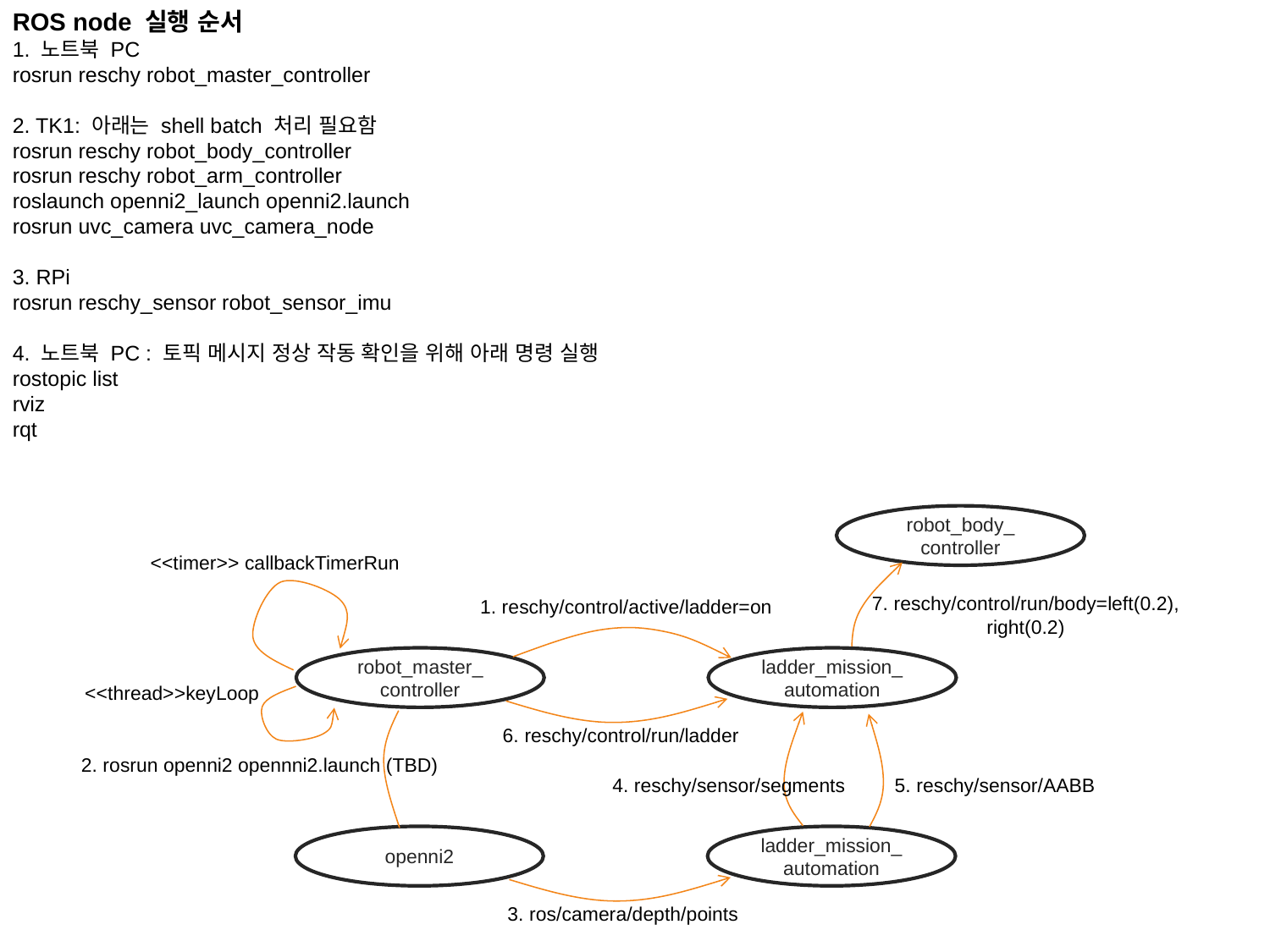

ROS node 실행 순서
1. 노트북 PC
rosrun reschy robot_master_controller

2. TK1: 아래는 shell batch 처리 필요함
rosrun reschy robot_body_controller
rosrun reschy robot_arm_controller
roslaunch openni2_launch openni2.launch
rosrun uvc_camera uvc_camera_node

3. RPi
rosrun reschy_sensor robot_sensor_imu

4. 노트북 PC : 토픽 메시지 정상 작동 확인을 위해 아래 명령 실행
rostopic list
rviz
rqt
robot_body_
controller
<<timer>> callbackTimerRun

7. reschy/control/run/body=left(0.2), right(0.2)
1. reschy/control/active/ladder=on

robot_master_
controller
ladder_mission_
automation
<<thread>>keyLoop

6. reschy/control/run/ladder
2. rosrun openni2 opennni2.launch (TBD)
5. reschy/sensor/AABB
4. reschy/sensor/segments

openni2
ladder_mission_
automation

3. ros/camera/depth/points